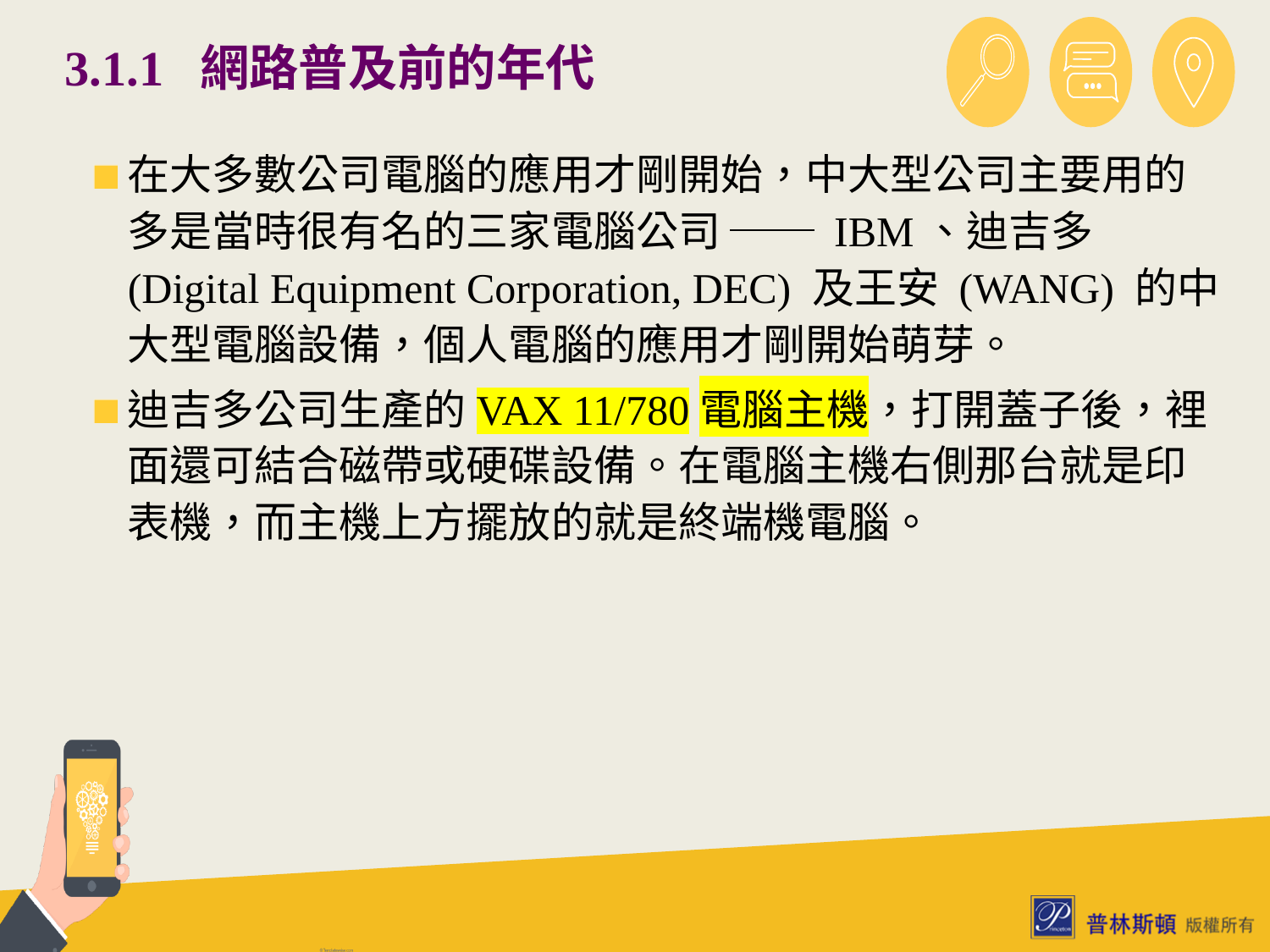

# 3.1.1  網路普及前的年代
在大多數公司電腦的應用才剛開始，中大型公司主要用的多是當時很有名的三家電腦公司 ── IBM、迪吉多 (Digital Equipment Corporation, DEC) 及王安 (WANG) 的中大型電腦設備，個人電腦的應用才剛開始萌芽。
迪吉多公司生產的VAX 11/780電腦主機，打開蓋子後，裡面還可結合磁帶或硬碟設備。在電腦主機右側那台就是印表機，而主機上方擺放的就是終端機電腦。